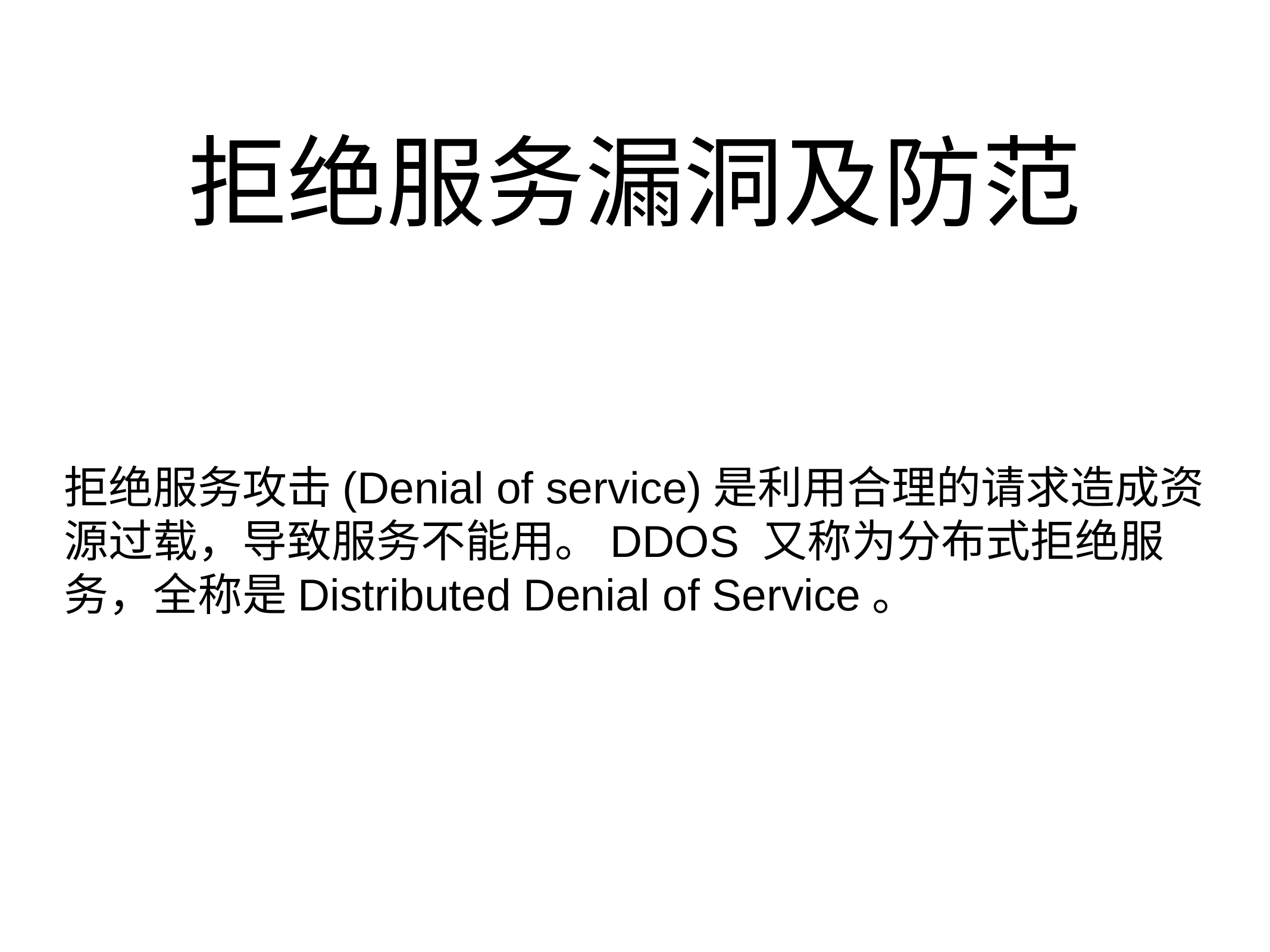

# 拒绝服务漏洞及防范
拒绝服务攻击(Denial of service)是利用合理的请求造成资源过载，导致服务不能用。DDOS 又称为分布式拒绝服务，全称是Distributed Denial of Service。